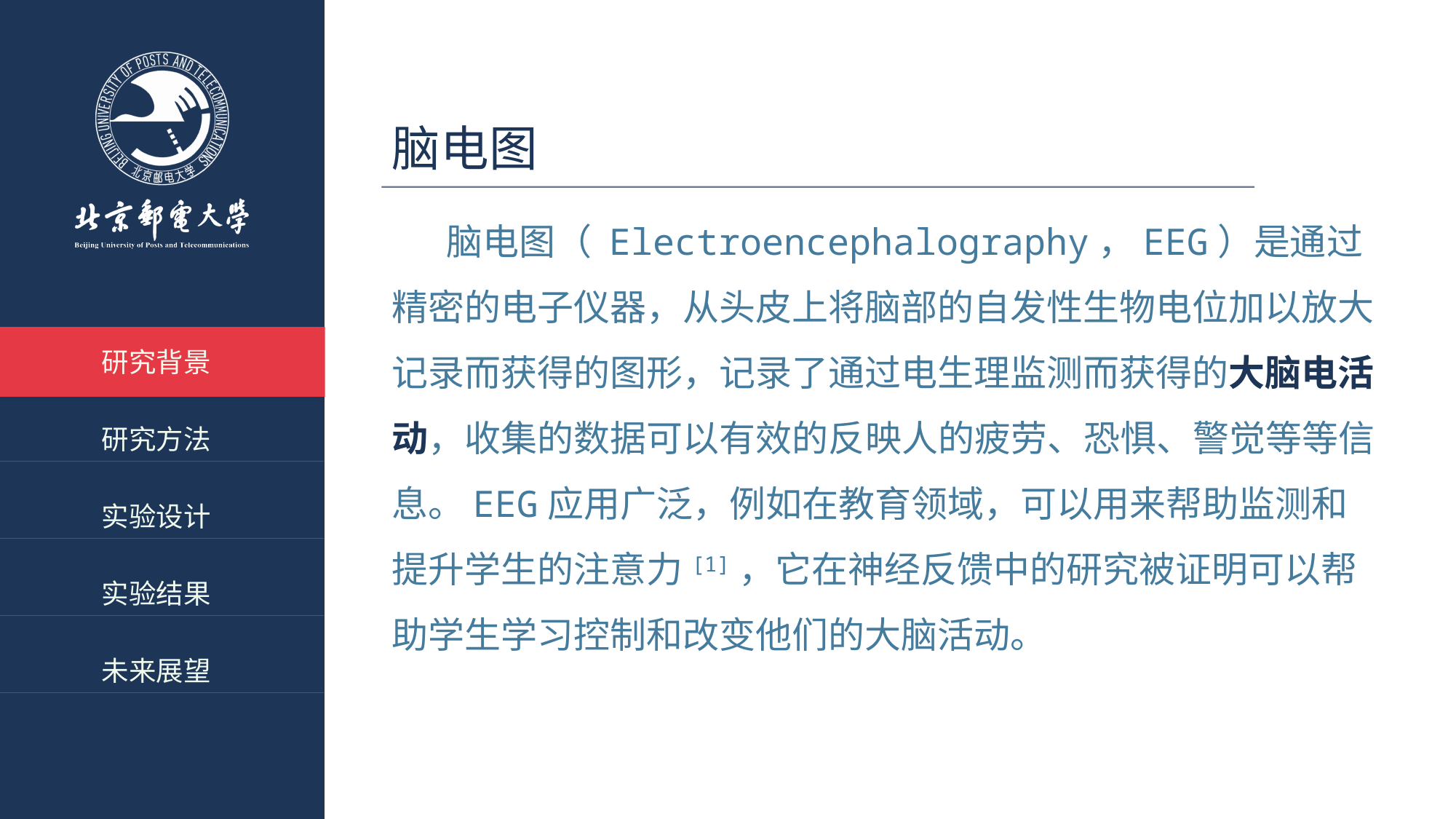

# 脑电图
脑电图（ Electroencephalography，EEG）是通过精密的电子仪器，从头皮上将脑部的自发性生物电位加以放大记录而获得的图形，记录了通过电生理监测而获得的大脑电活动，收集的数据可以有效的反映人的疲劳、恐惧、警觉等等信息。EEG应用广泛，例如在教育领域，可以用来帮助监测和提升学生的注意力[1]，它在神经反馈中的研究被证明可以帮助学生学习控制和改变他们的大脑活动。